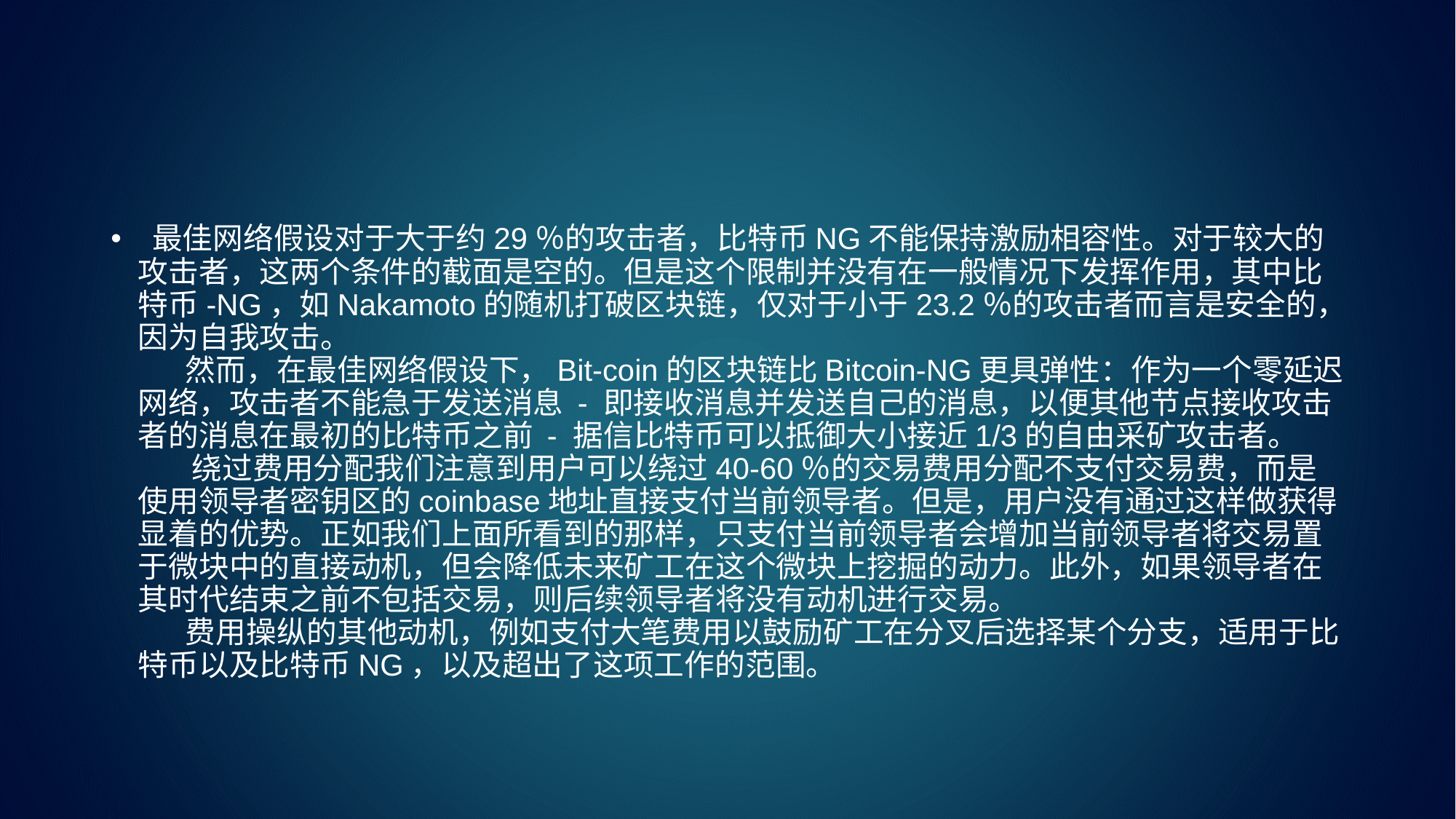

最佳网络假设对于大于约29％的攻击者，比特币NG不能保持激励相容性。对于较大的攻击者，这两个条件的截面是空的。但是这个限制并没有在一般情况下发挥作用，其中比特币-NG，如Nakamoto的随机打破区块链，仅对于小于23.2％的攻击者而言是安全的，因为自我攻击。
       然而，在最佳网络假设下，Bit-coin的区块链比Bitcoin-NG更具弹性：作为一个零延迟网络，攻击者不能急于发送消息 - 即接收消息并发送自己的消息，以便其他节点接收攻击者的消息在最初的比特币之前 - 据信比特币可以抵御大小接近1/3的自由采矿攻击者。
        绕过费用分配我们注意到用户可以绕过40-60％的交易费用分配不支付交易费，而是使用领导者密钥区的coinbase地址直接支付当前领导者。但是，用户没有通过这样做获得显着的优势。正如我们上面所看到的那样，只支付当前领导者会增加当前领导者将交易置于微块中的直接动机，但会降低未来矿工在这个微块上挖掘的动力。此外，如果领导者在其时代结束之前不包括交易，则后续领导者将没有动机进行交易。
       费用操纵的其他动机，例如支付大笔费用以鼓励矿工在分叉后选择某个分支，适用于比特币以及比特币NG，以及超出了这项工作的范围。